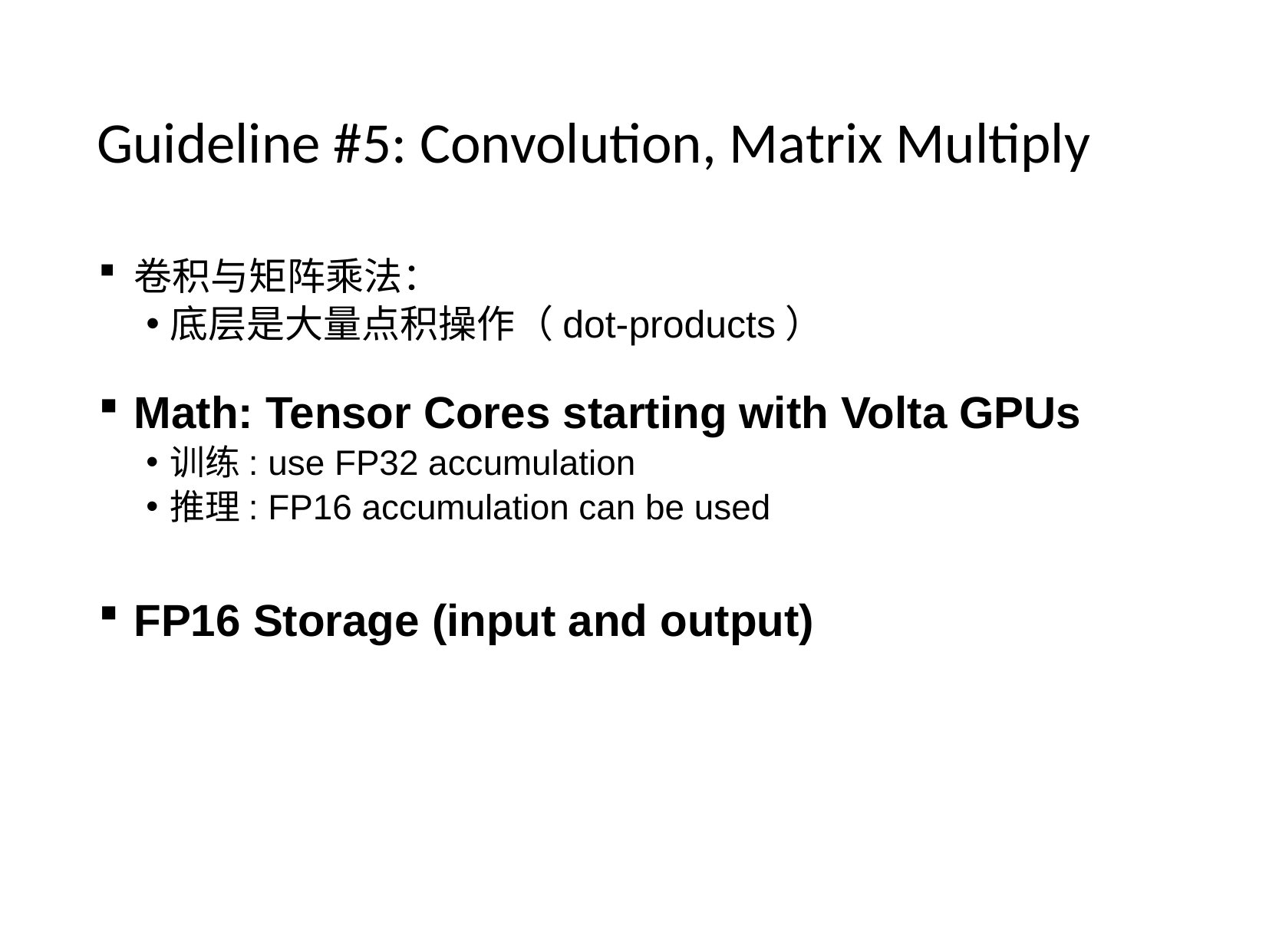

# Guideline #5: Convolution, Matrix Multiply
卷积与矩阵乘法：
底层是大量点积操作（dot-products）

Math: Tensor Cores starting with Volta GPUs
训练: use FP32 accumulation
推理: FP16 accumulation can be used

FP16 Storage (input and output)